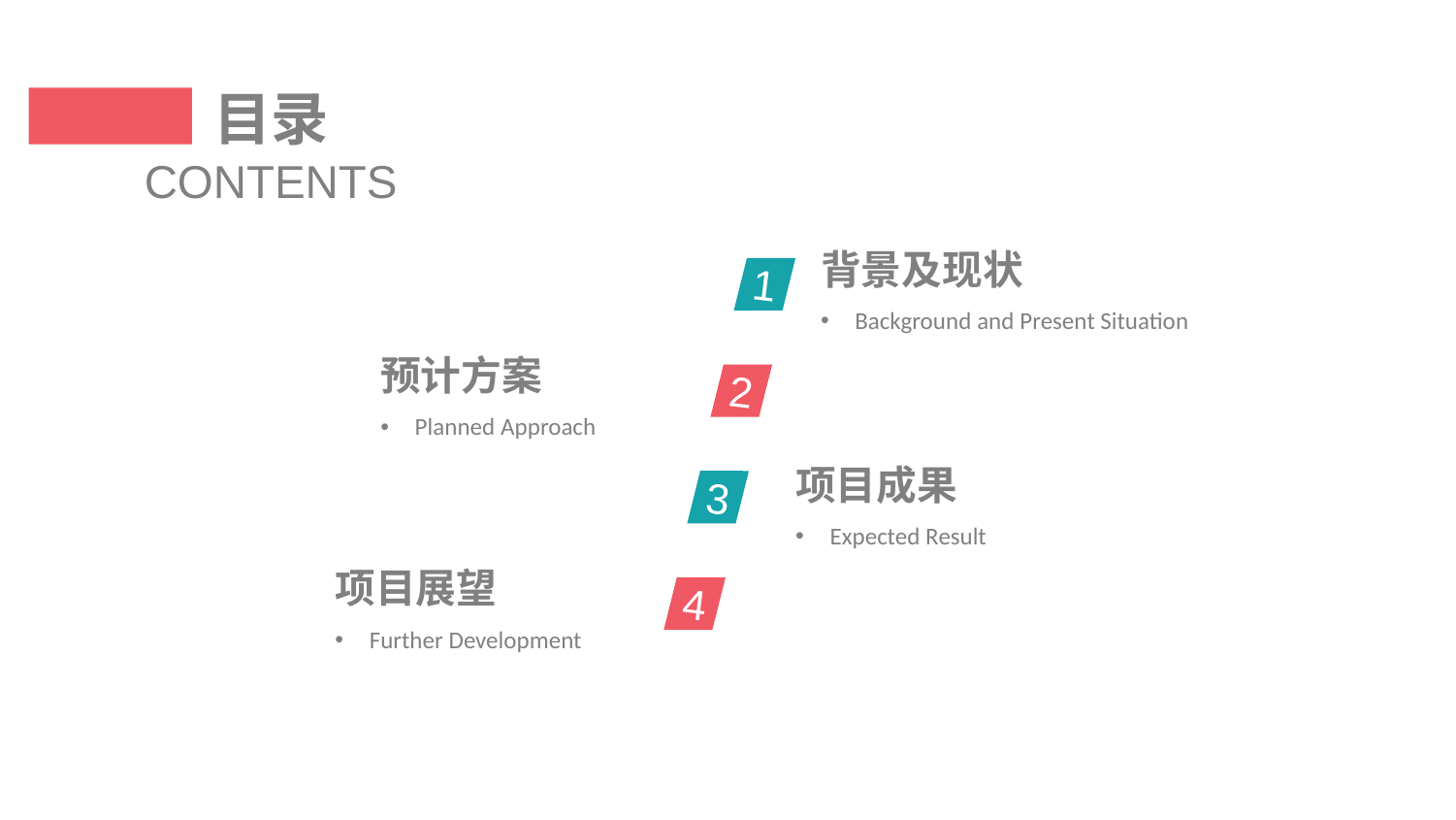

目录

CONTENTS
背景及现状
Background and Present Situation
1
预计方案
Planned Approach
2
项目成果
Expected Result
3
项目展望
Further Development
4